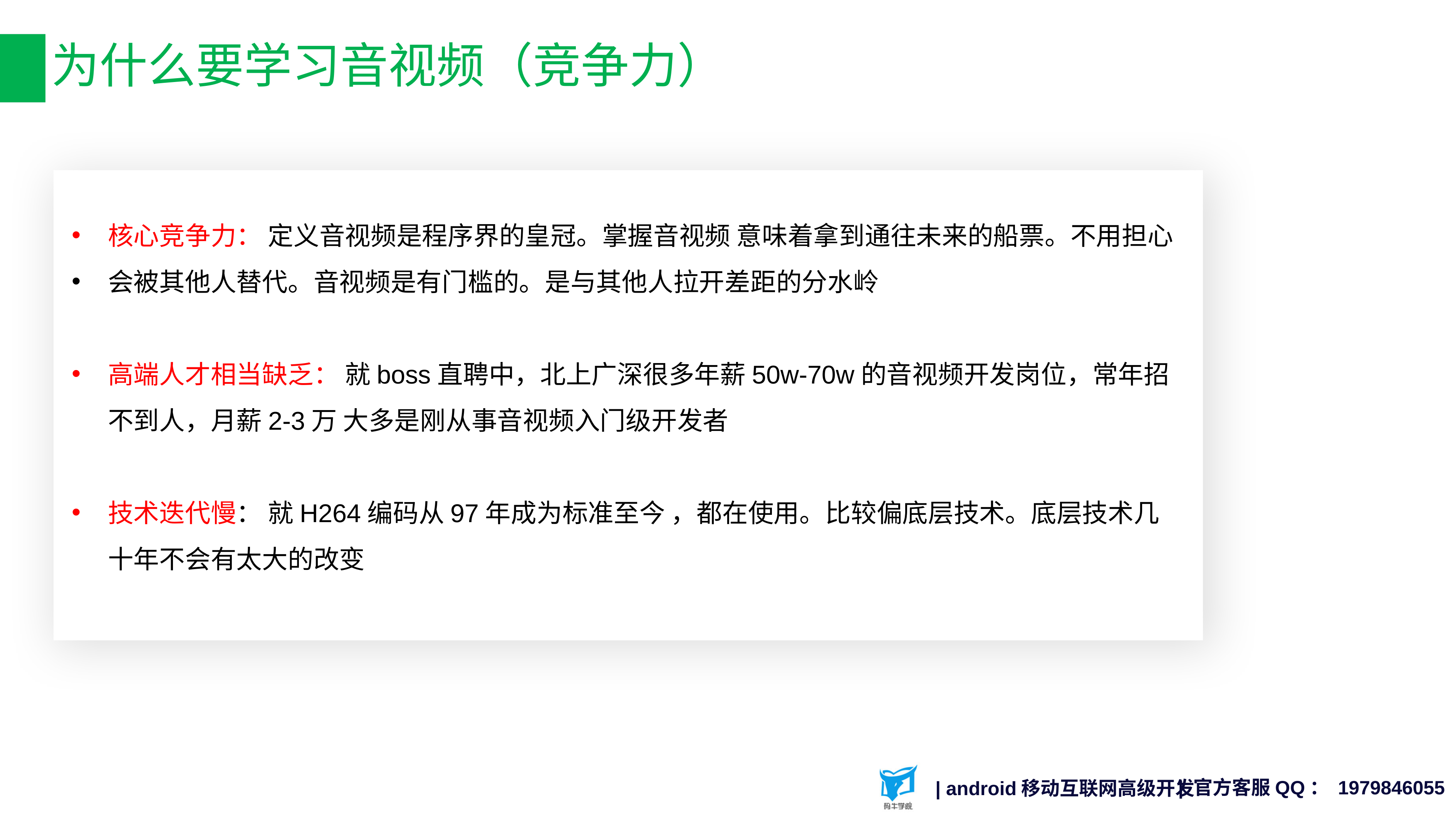

# 为什么要学习音视频（竞争力）

核心竞争力： 定义音视频是程序界的皇冠。掌握音视频 意味着拿到通往未来的船票。不用担心
会被其他人替代。音视频是有门槛的。是与其他人拉开差距的分水岭

高端人才相当缺乏： 就boss直聘中，北上广深很多年薪50w-70w的音视频开发岗位，常年招不到人，月薪2-3万 大多是刚从事音视频入门级开发者

技术迭代慢： 就H264编码从97年成为标准至今 ，都在使用。比较偏底层技术。底层技术几十年不会有太大的改变